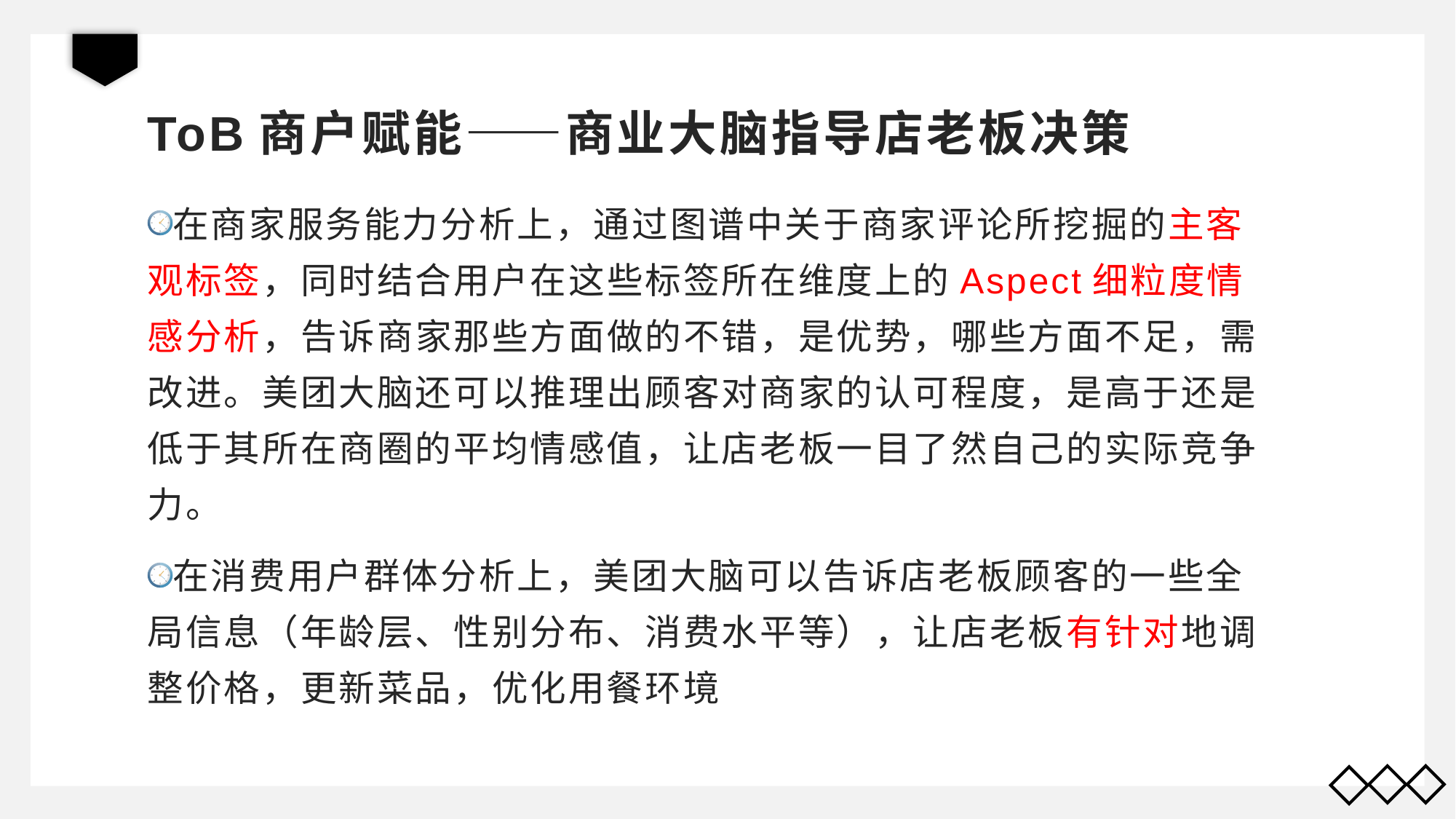

# ToB商户赋能——商业大脑指导店老板决策
在商家服务能力分析上，通过图谱中关于商家评论所挖掘的主客观标签，同时结合用户在这些标签所在维度上的Aspect细粒度情感分析，告诉商家那些方面做的不错，是优势，哪些方面不足，需改进。美团大脑还可以推理出顾客对商家的认可程度，是高于还是低于其所在商圈的平均情感值，让店老板一目了然自己的实际竞争力。
在消费用户群体分析上，美团大脑可以告诉店老板顾客的一些全局信息（年龄层、性别分布、消费水平等），让店老板有针对地调整价格，更新菜品，优化用餐环境